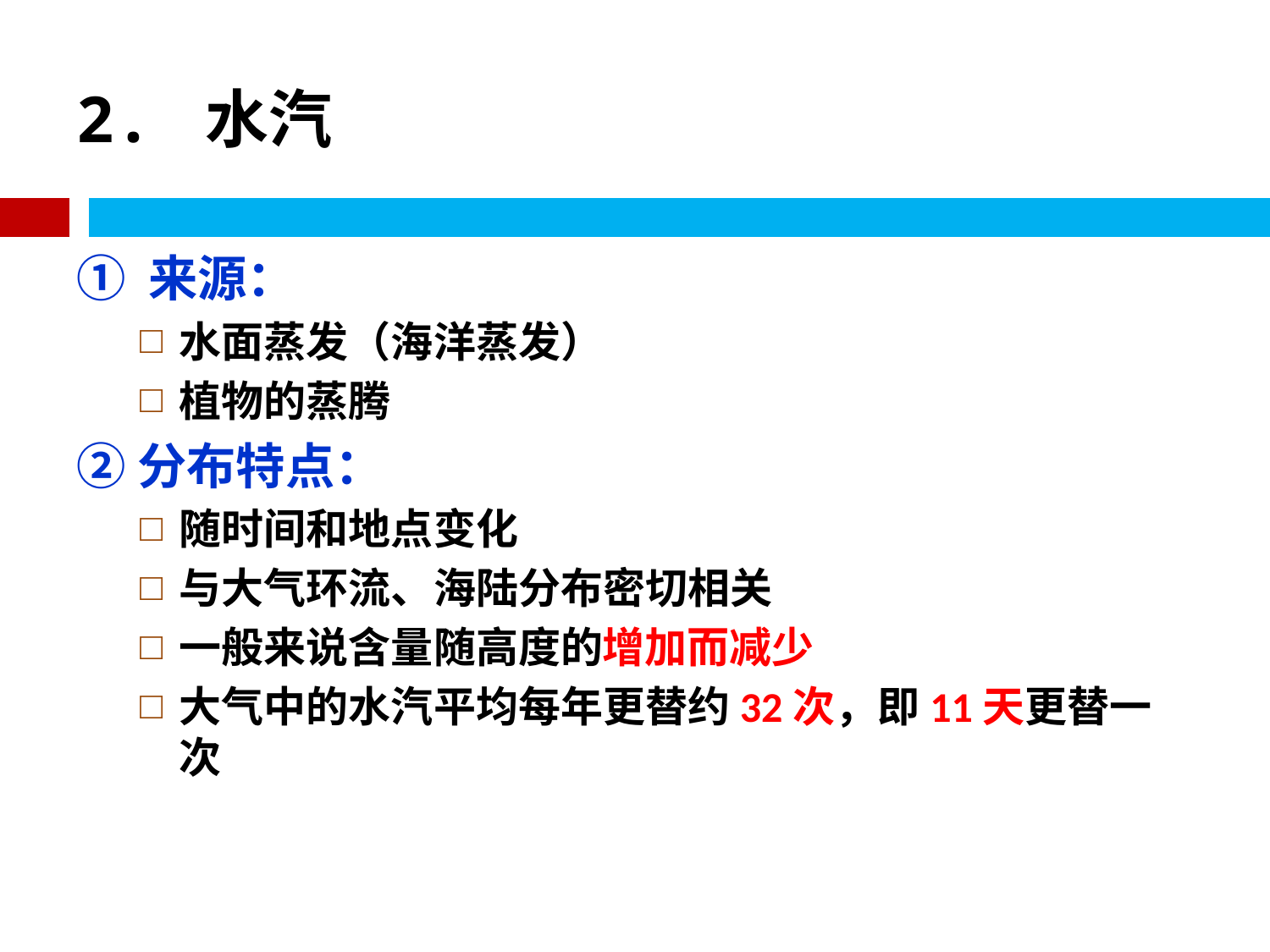

# 2. 水汽
① 来源：
水面蒸发（海洋蒸发）
植物的蒸腾
②分布特点：
随时间和地点变化
与大气环流、海陆分布密切相关
一般来说含量随高度的增加而减少
大气中的水汽平均每年更替约32次，即11天更替一次